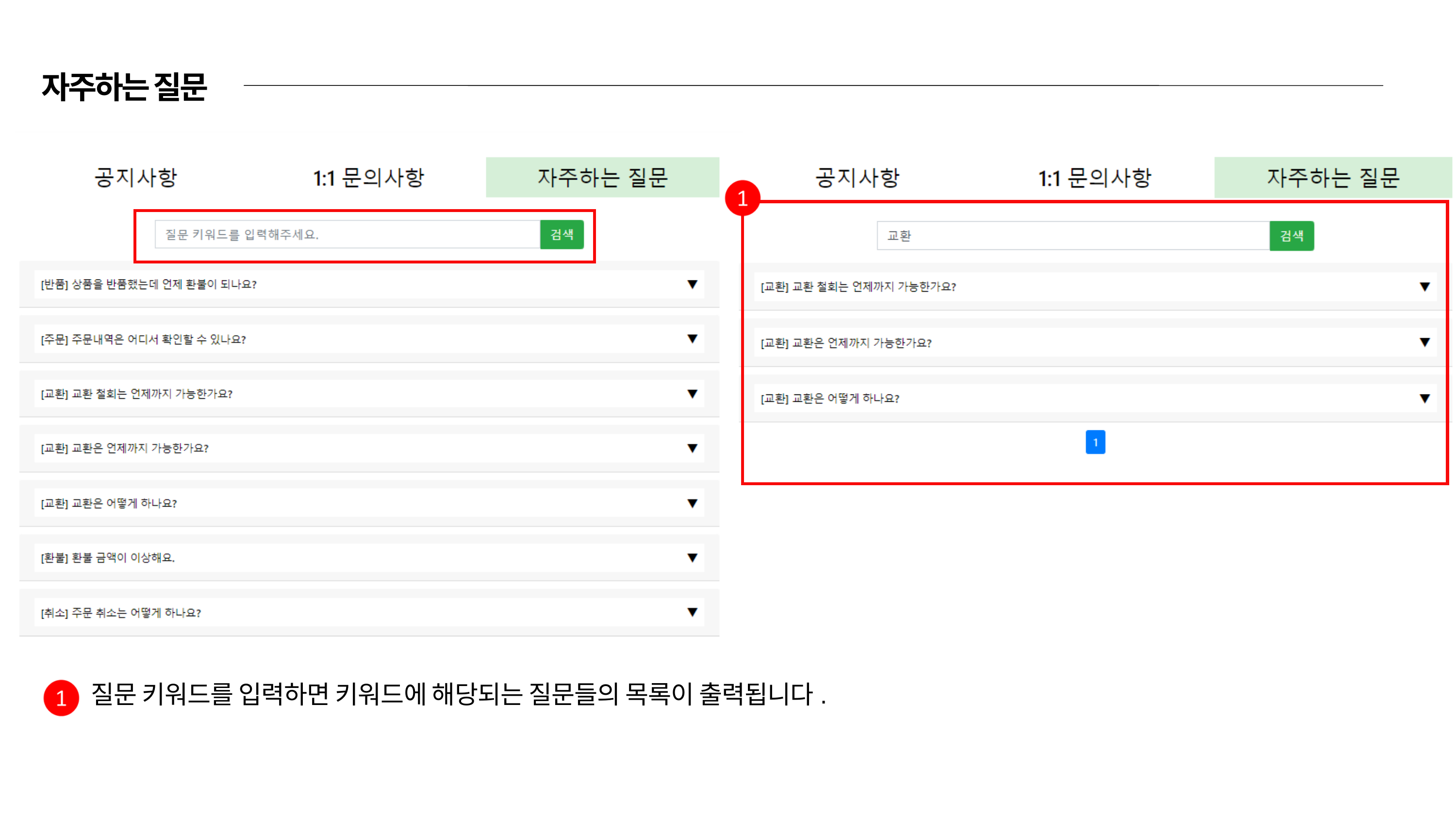

자주하는 질문

질문 키워드를 입력하면 키워드에 해당되는 질문들의 목록이 출력됩니다.